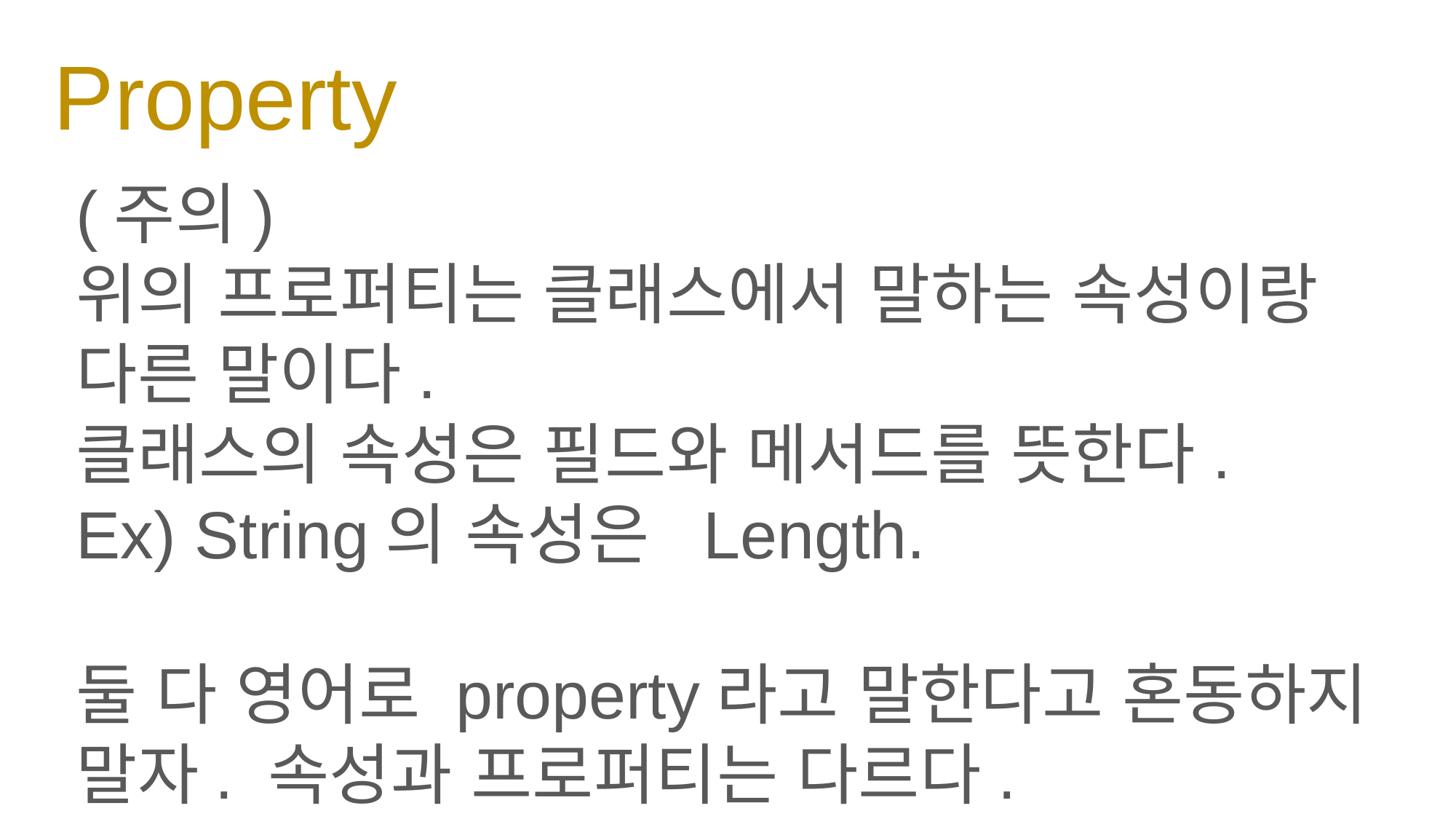

# Property
(주의)
위의 프로퍼티는 클래스에서 말하는 속성이랑 다른 말이다.
클래스의 속성은 필드와 메서드를 뜻한다.
Ex) String의 속성은  Length.

둘 다 영어로 property라고 말한다고 혼동하지 말자. 속성과 프로퍼티는 다르다.